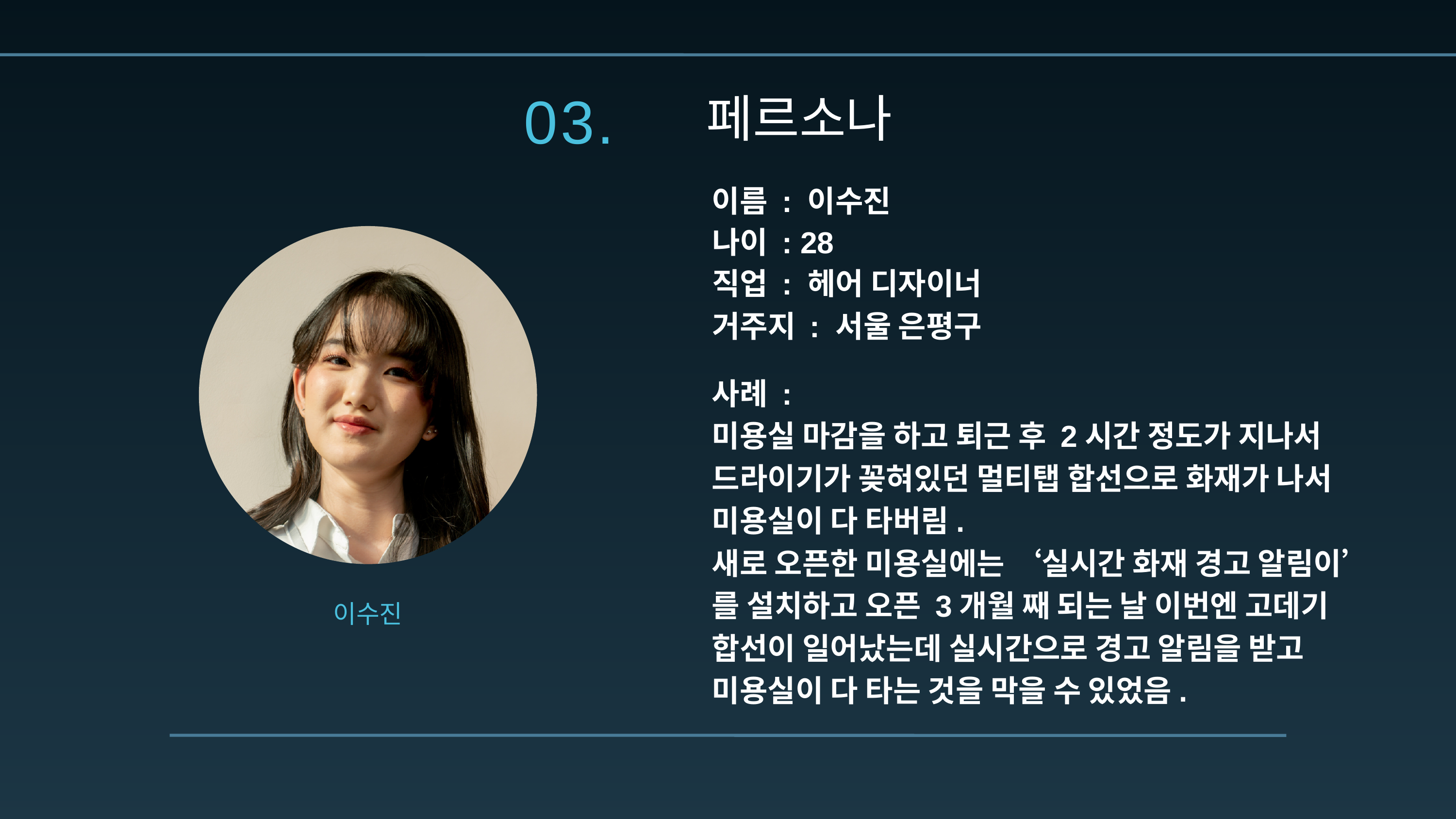

03.
페르소나
이름 : 이수진
나이 : 28

직업 : 헤어 디자이너
거주지 : 서울 은평구
사례 :
미용실 마감을 하고 퇴근 후 2시간 정도가 지나서 드라이기가 꽂혀있던 멀티탭 합선으로 화재가 나서 미용실이 다 타버림.
새로 오픈한 미용실에는 ‘실시간 화재 경고 알림이’를 설치하고 오픈 3개월 째 되는 날 이번엔 고데기 합선이 일어났는데 실시간으로 경고 알림을 받고 미용실이 다 타는 것을 막을 수 있었음.
이수진